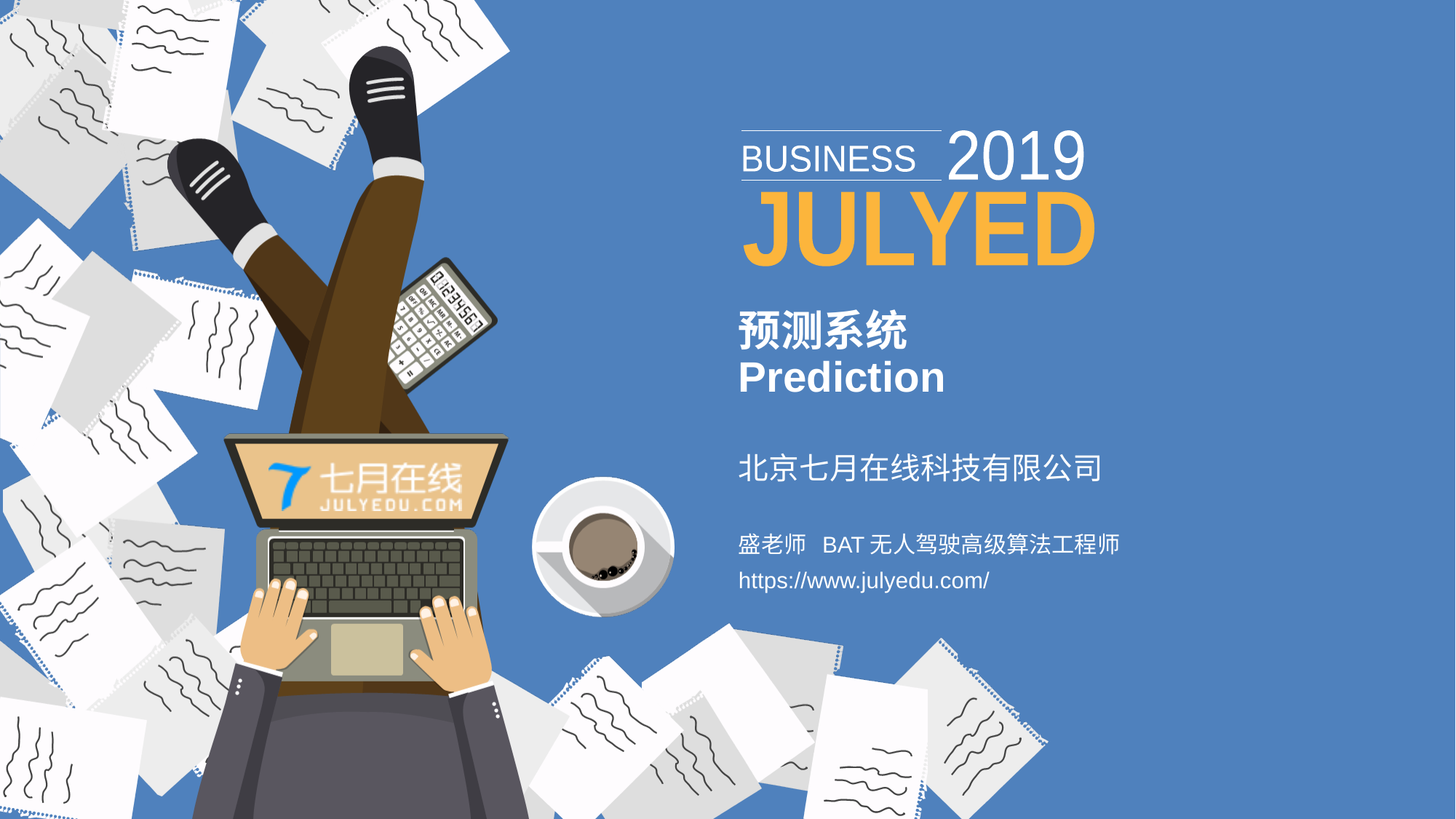

2019
BUSINESS
JULYED
# 预测系统 Prediction
北京七月在线科技有限公司
盛老师  BAT无人驾驶高级算法工程师
https://www.julyedu.com/